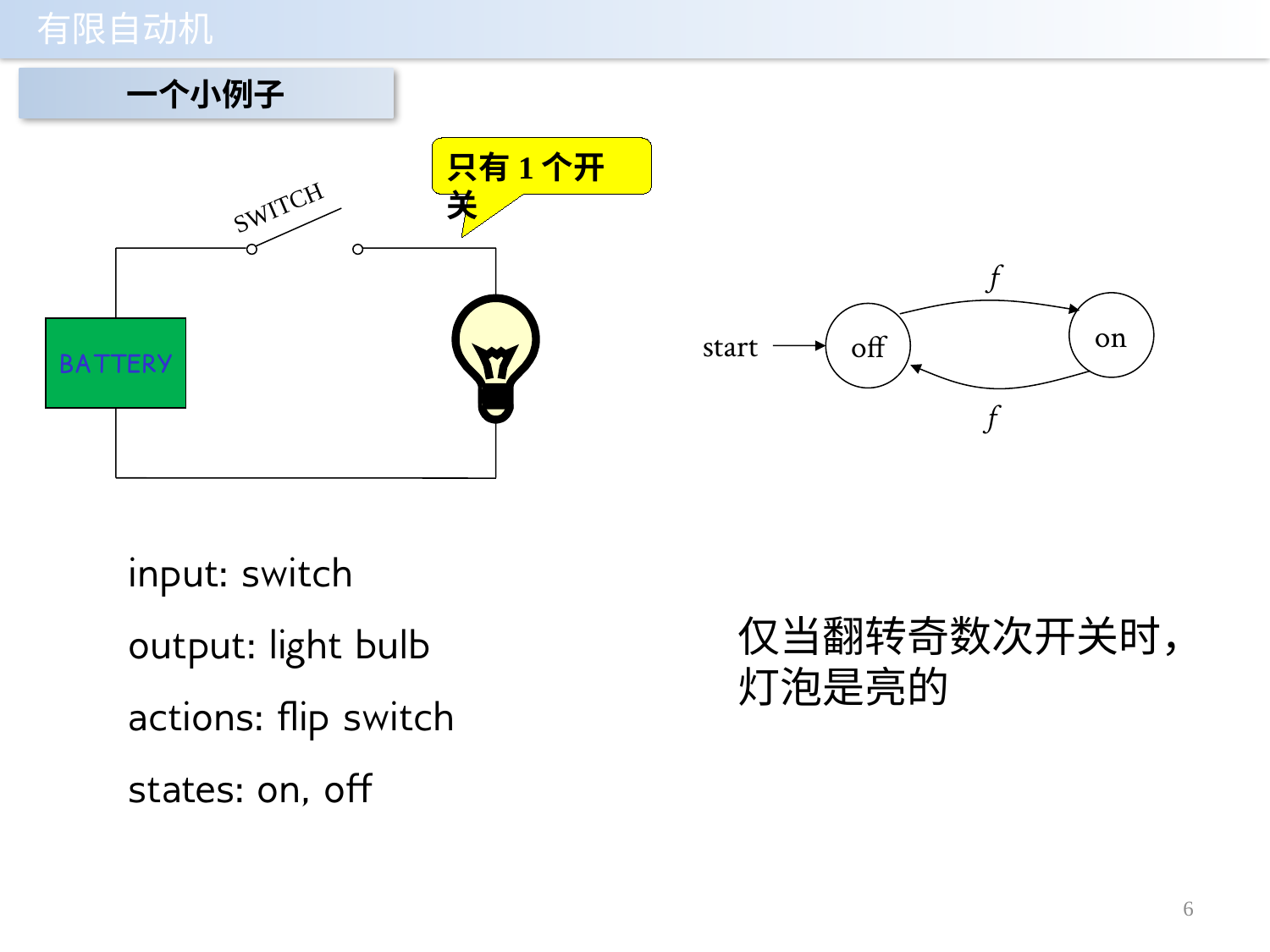

一个小例子
只有1个开关
SWITCH

f

on
start
off

f

BATTERY

input: switch
output: light bulb
actions: flip switch
states: on, off
仅当翻转奇数次开关时，灯泡是亮的
6